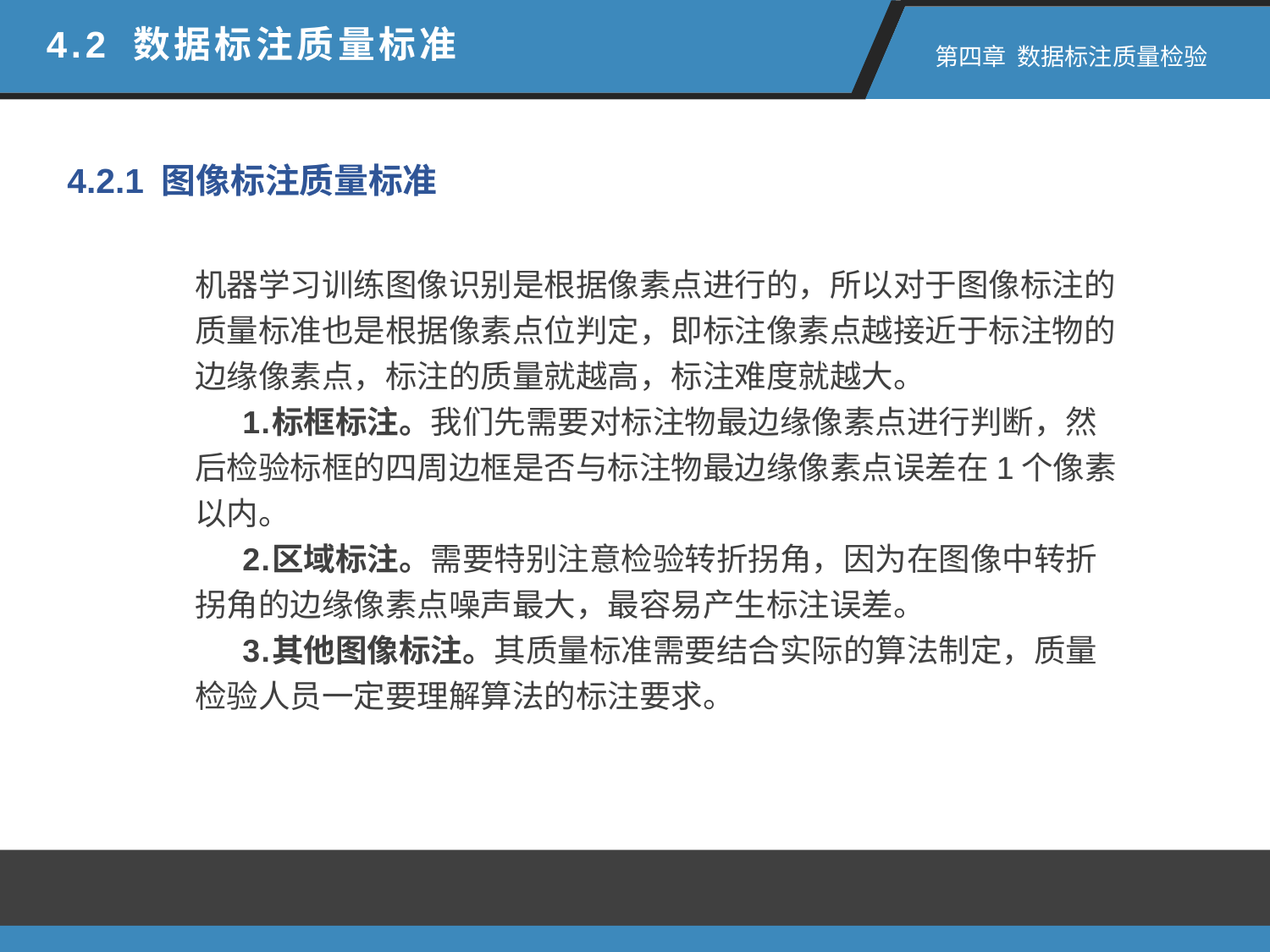

4.2 数据标注质量标准
  第四章  数据标注质量检验
4.2.1 图像标注质量标准
机器学习训练图像识别是根据像素点进行的，所以对于图像标注的质量标准也是根据像素点位判定，即标注像素点越接近于标注物的边缘像素点，标注的质量就越高，标注难度就越大。
标框标注。我们先需要对标注物最边缘像素点进行判断，然后检验标框的四周边框是否与标注物最边缘像素点误差在1个像素以内。
区域标注。需要特别注意检验转折拐角，因为在图像中转折拐角的边缘像素点噪声最大，最容易产生标注误差。
其他图像标注。其质量标准需要结合实际的算法制定，质量检验人员一定要理解算法的标注要求。